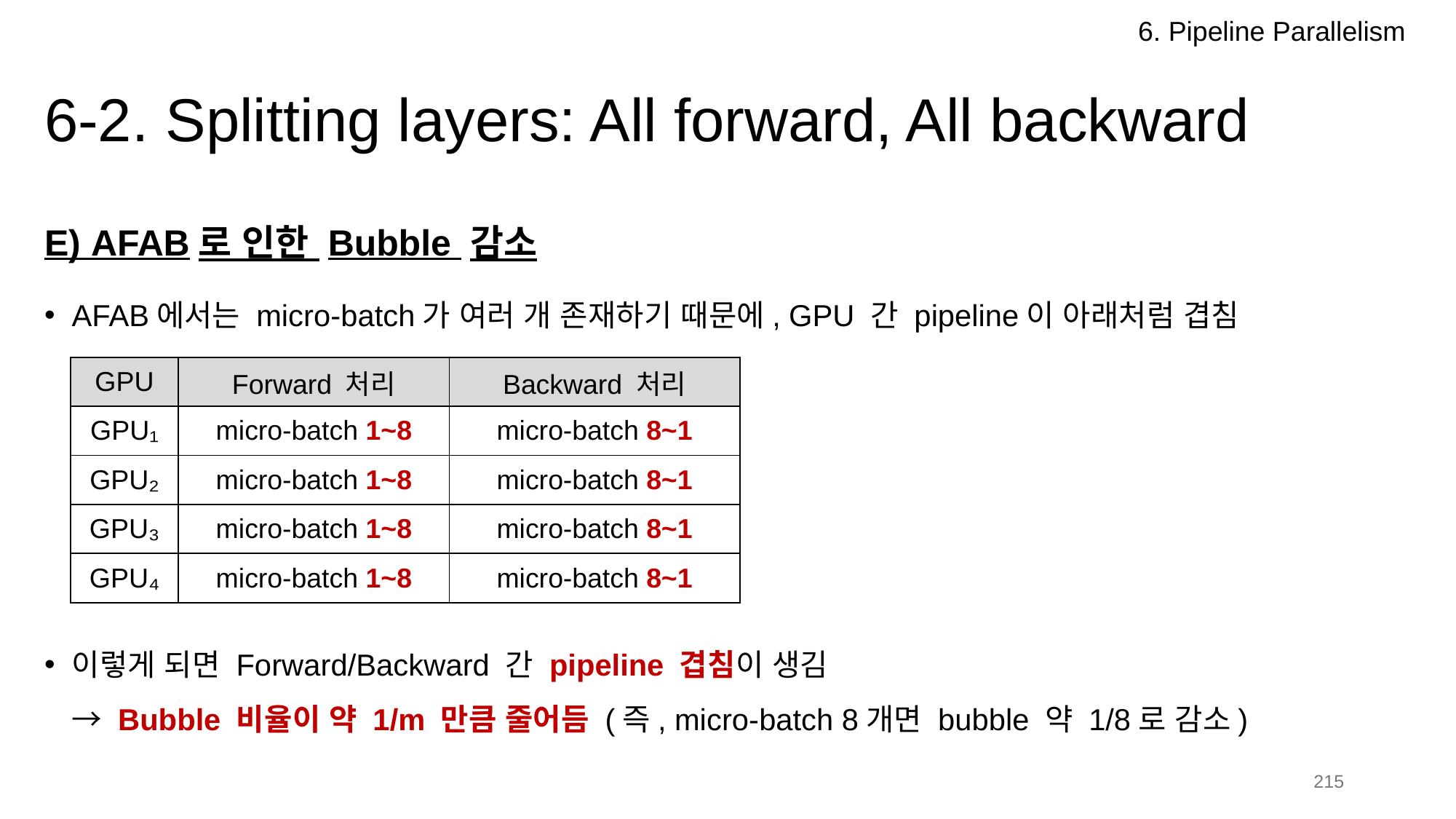

6. Pipeline Parallelism
# 6-2. Splitting layers: All forward, All backward
E) AFAB로 인한 Bubble 감소
AFAB에서는 micro-batch가 여러 개 존재하기 때문에, GPU 간 pipeline이 아래처럼 겹침

이렇게 되면 Forward/Backward 간 pipeline 겹침이 생김
→ Bubble 비율이 약 1/m 만큼 줄어듬 (즉, micro-batch 8개면 bubble 약 1/8로 감소)

| GPU | Forward 처리 | Backward 처리 |
| --- | --- | --- |
| GPU₁ | micro-batch 1~8 | micro-batch 8~1 |
| GPU₂ | micro-batch 1~8 | micro-batch 8~1 |
| GPU₃ | micro-batch 1~8 | micro-batch 8~1 |
| GPU₄ | micro-batch 1~8 | micro-batch 8~1 |
215